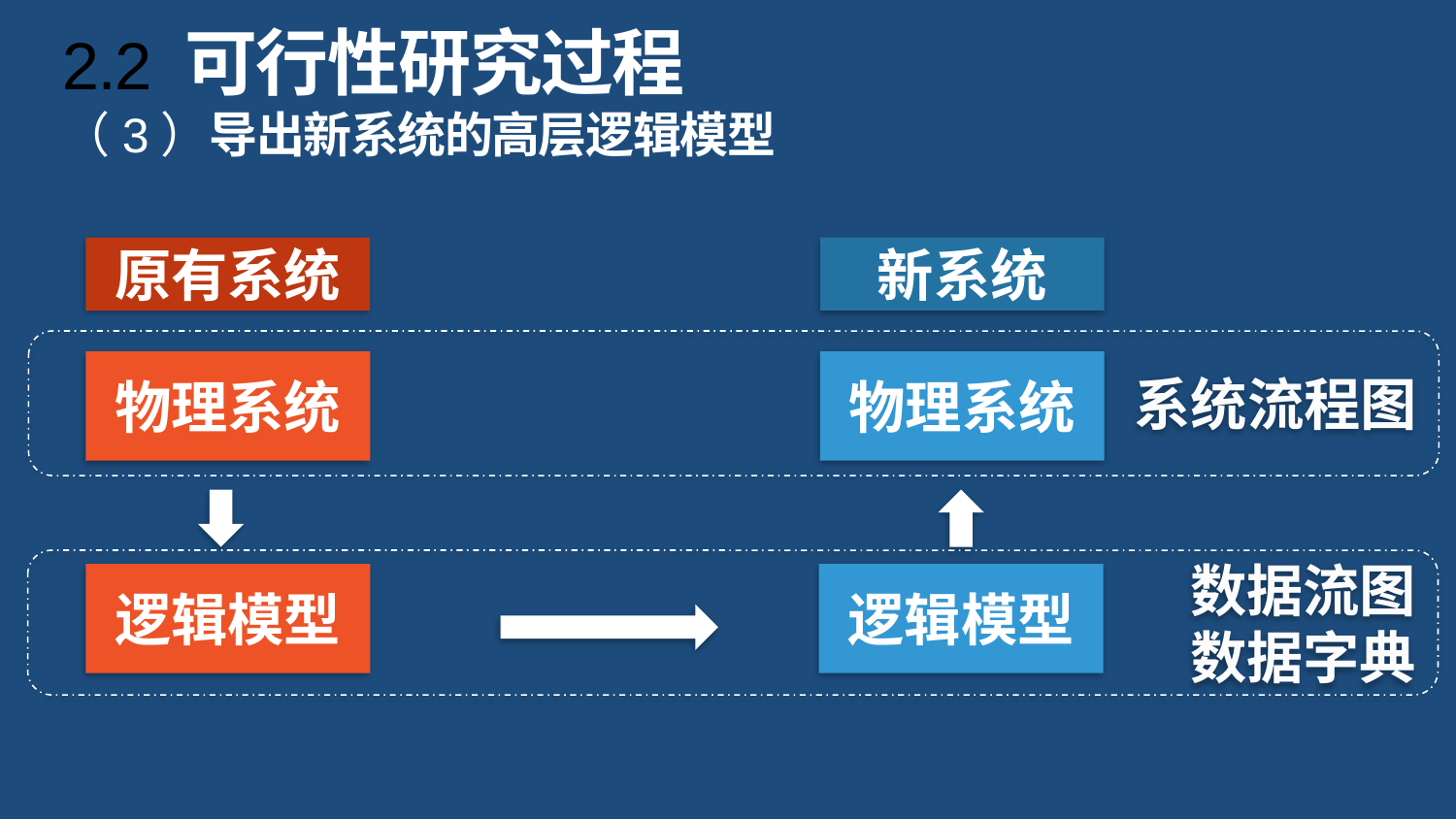

# 2.2 可行性研究过程
（3）导出新系统的高层逻辑模型
新系统
原有系统
系统流程图
物理系统
物理系统

数据流图
数据字典
逻辑模型
逻辑模型